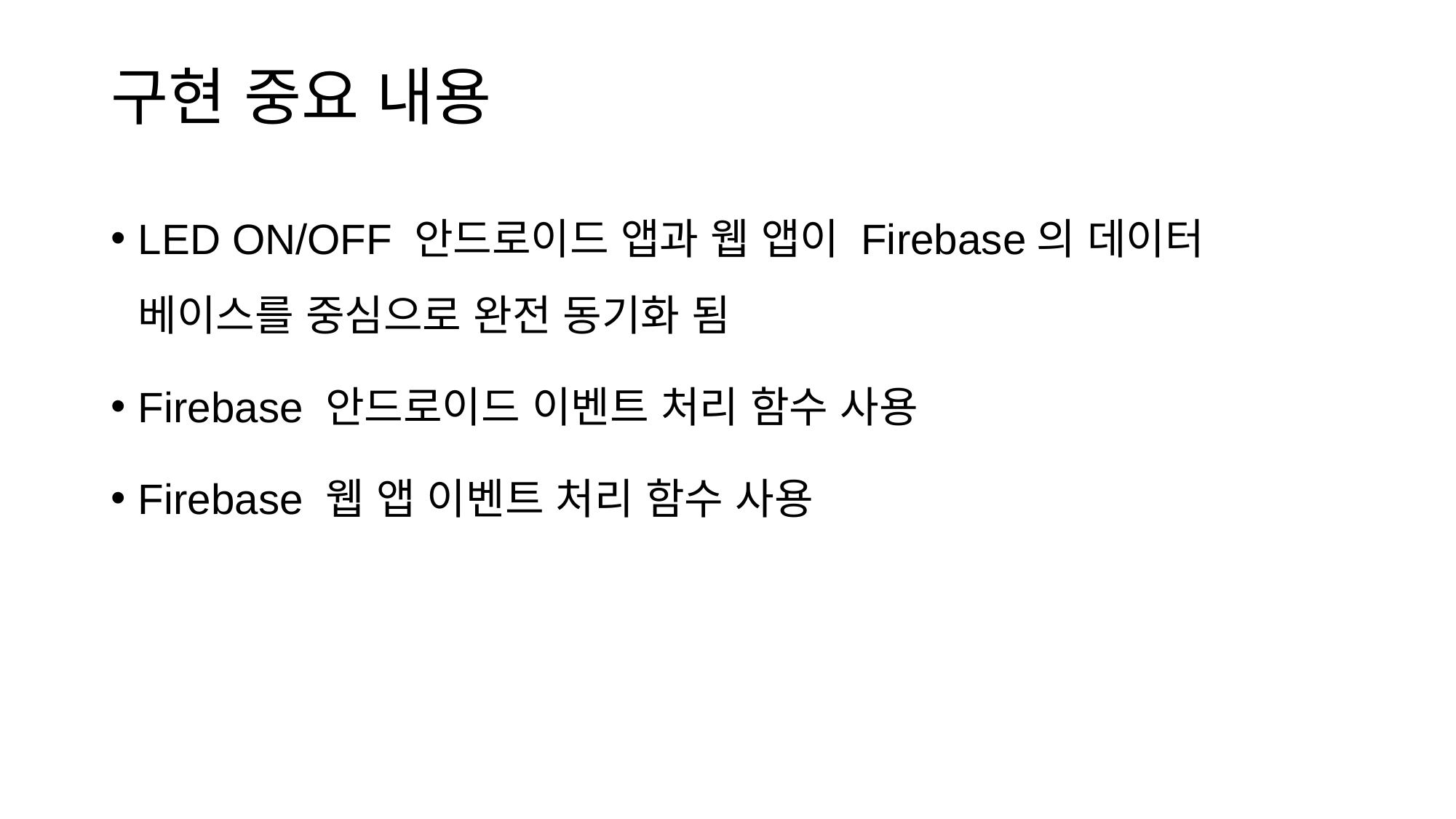

# 구현 중요 내용
LED ON/OFF 안드로이드 앱과 웹 앱이 Firebase의 데이터 베이스를 중심으로 완전 동기화 됨
Firebase 안드로이드 이벤트 처리 함수 사용
Firebase 웹 앱 이벤트 처리 함수 사용